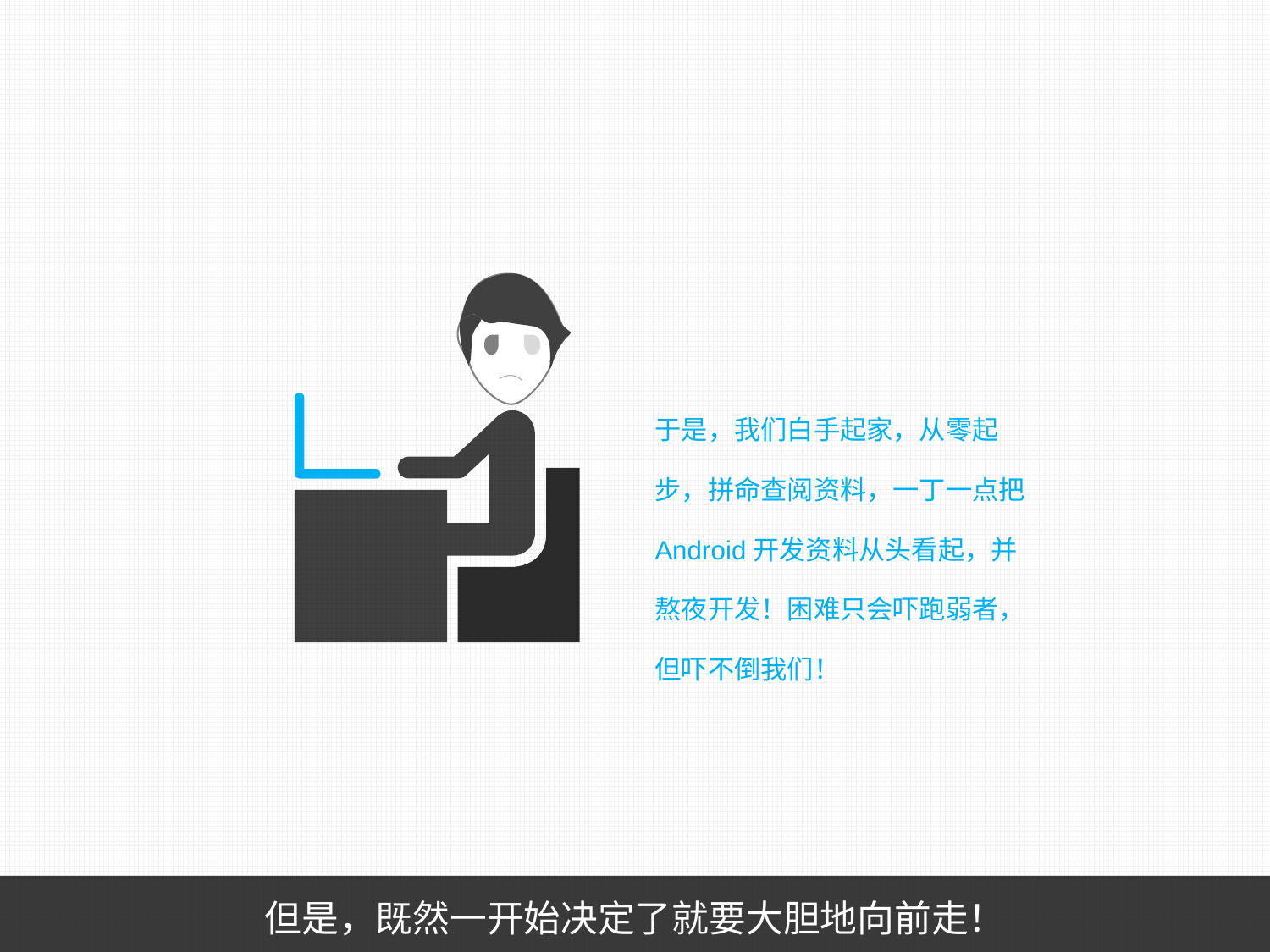

于是，我们白手起家，从零起步，拼命查阅资料，一丁一点把Android开发资料从头看起，并熬夜开发！困难只会吓跑弱者，但吓不倒我们！
但是，既然一开始决定了就要大胆地向前走！